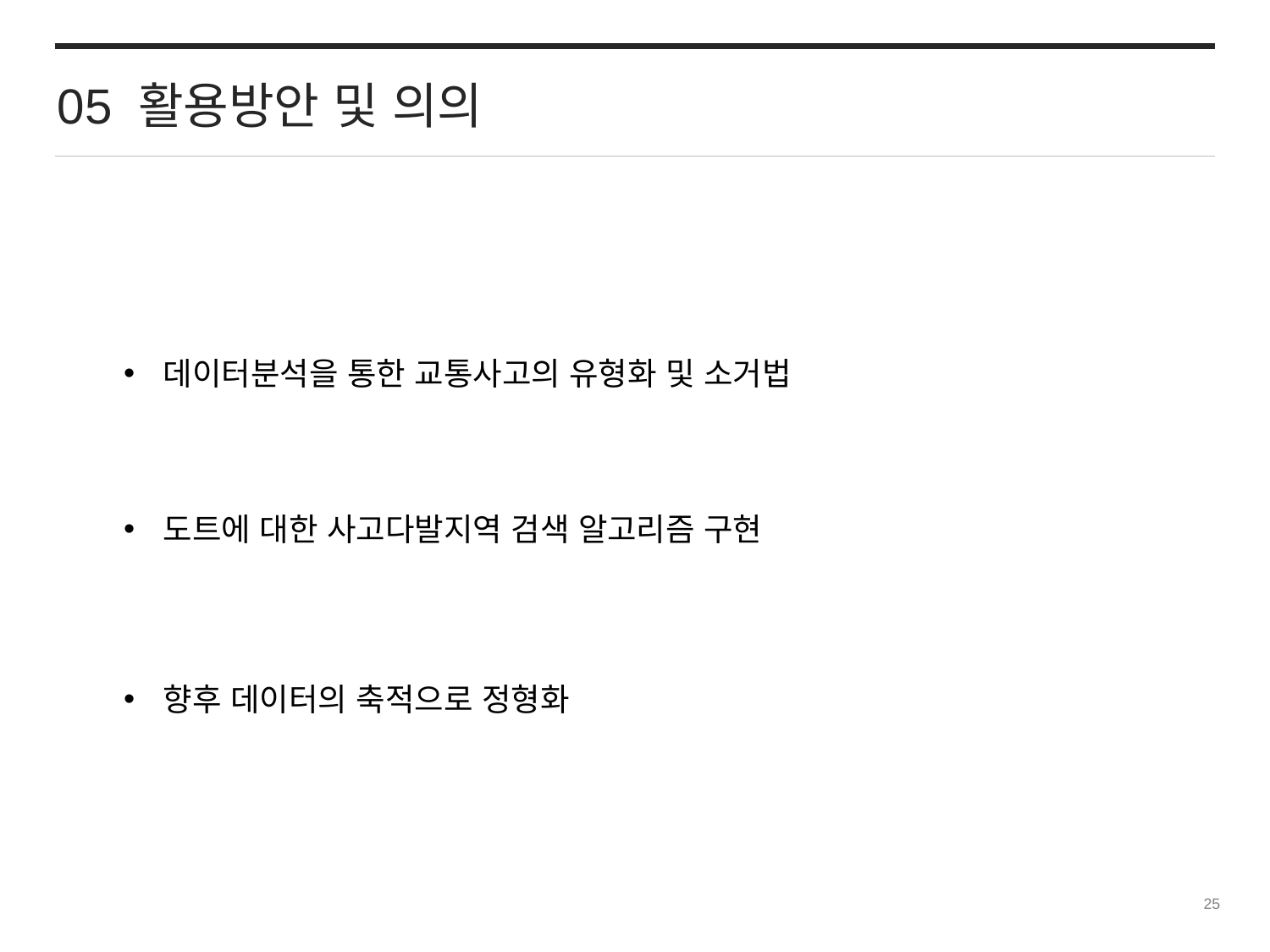

05 활용방안 및 의의
데이터분석을 통한 교통사고의 유형화 및 소거법
도트에 대한 사고다발지역 검색 알고리즘 구현
향후 데이터의 축적으로 정형화